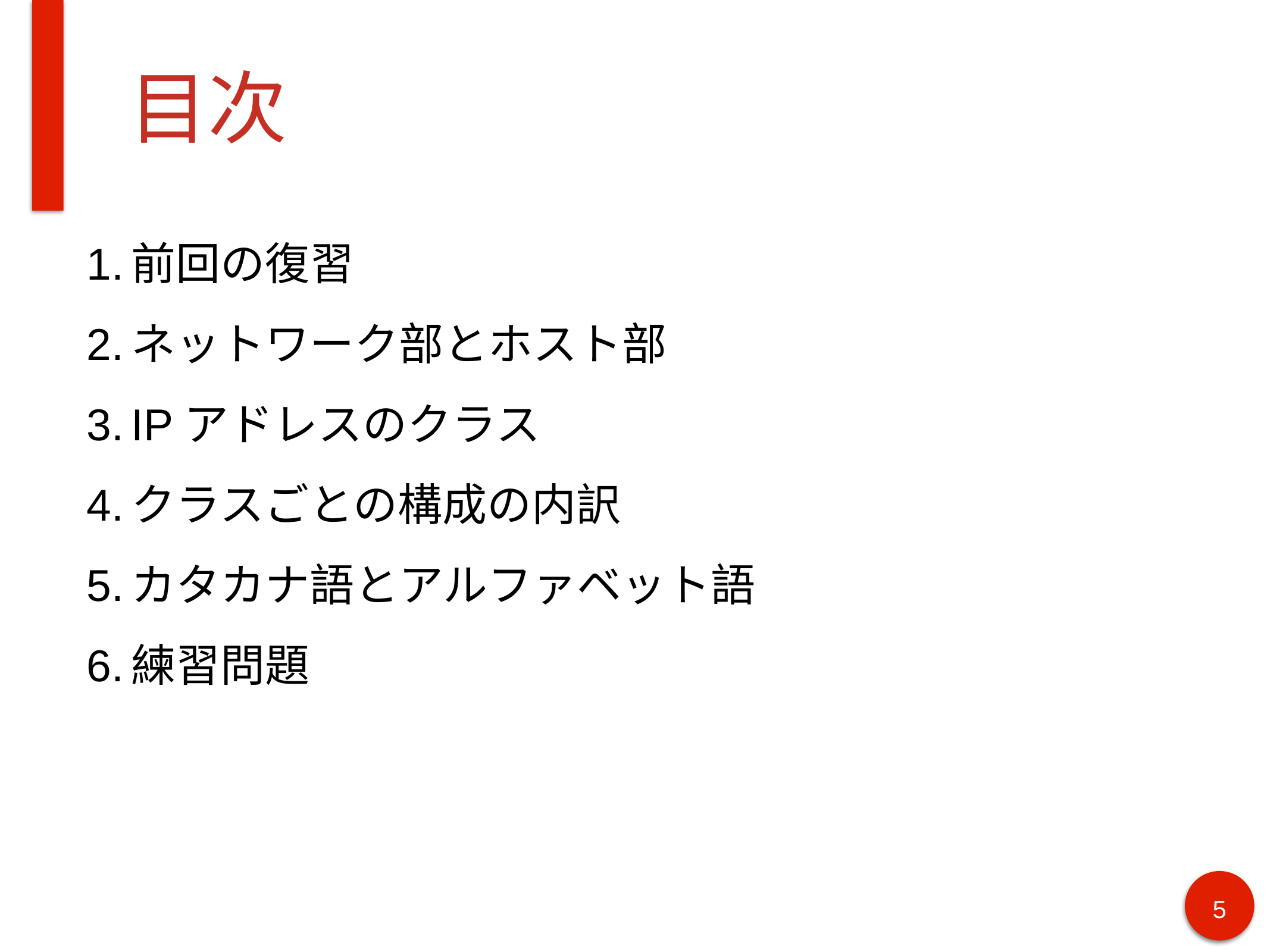

# 目次
前回の復習
ネットワーク部とホスト部
IPアドレスのクラス
クラスごとの構成の内訳
カタカナ語とアルファベット語
練習問題

5